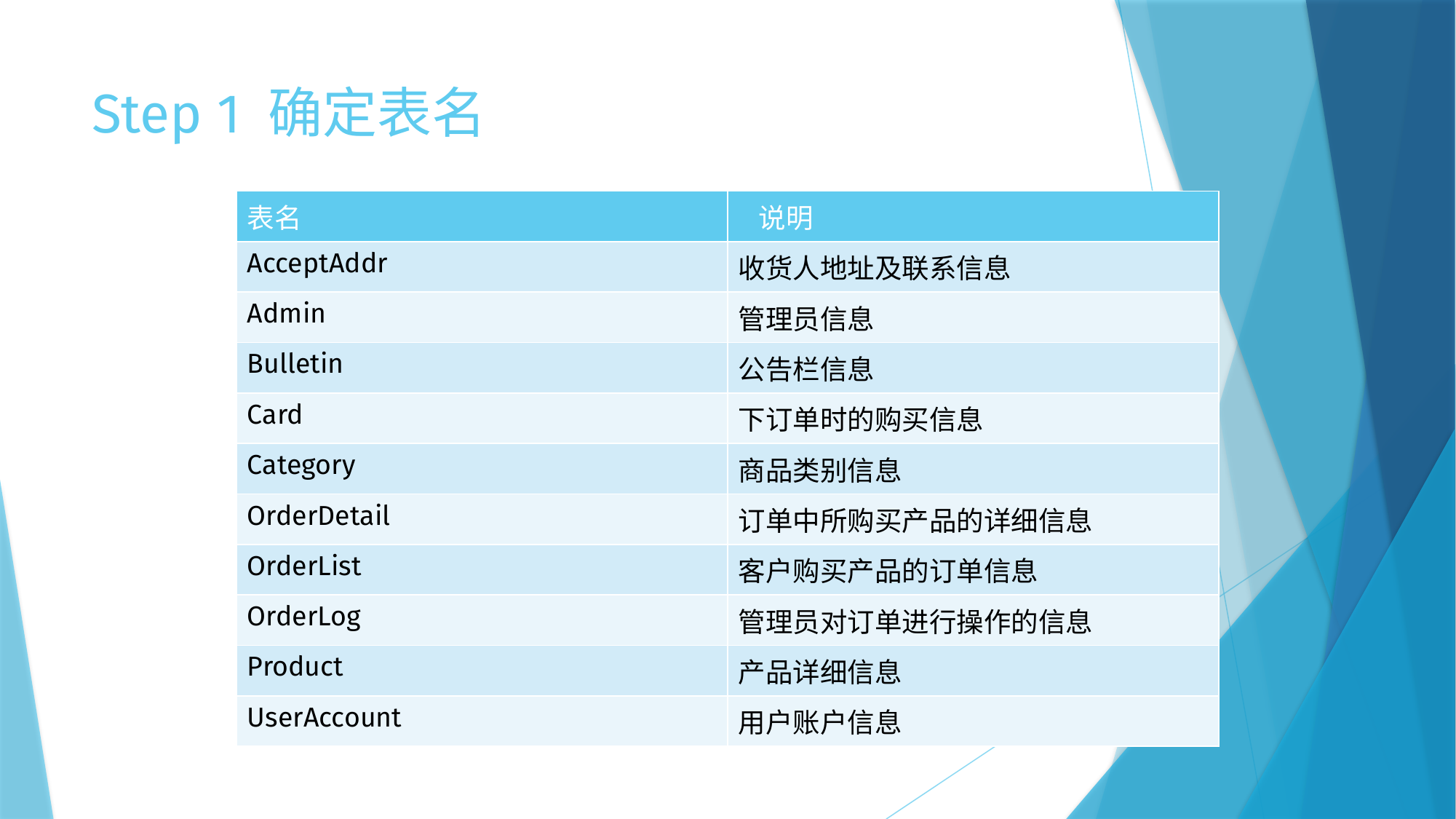

# Step 1 确定表名
| 表名 | 说明 |
| --- | --- |
| AcceptAddr | 收货人地址及联系信息 |
| Admin | 管理员信息 |
| Bulletin | 公告栏信息 |
| Card | 下订单时的购买信息 |
| Category | 商品类别信息 |
| OrderDetail | 订单中所购买产品的详细信息 |
| OrderList | 客户购买产品的订单信息 |
| OrderLog | 管理员对订单进行操作的信息 |
| Product | 产品详细信息 |
| UserAccount | 用户账户信息 |